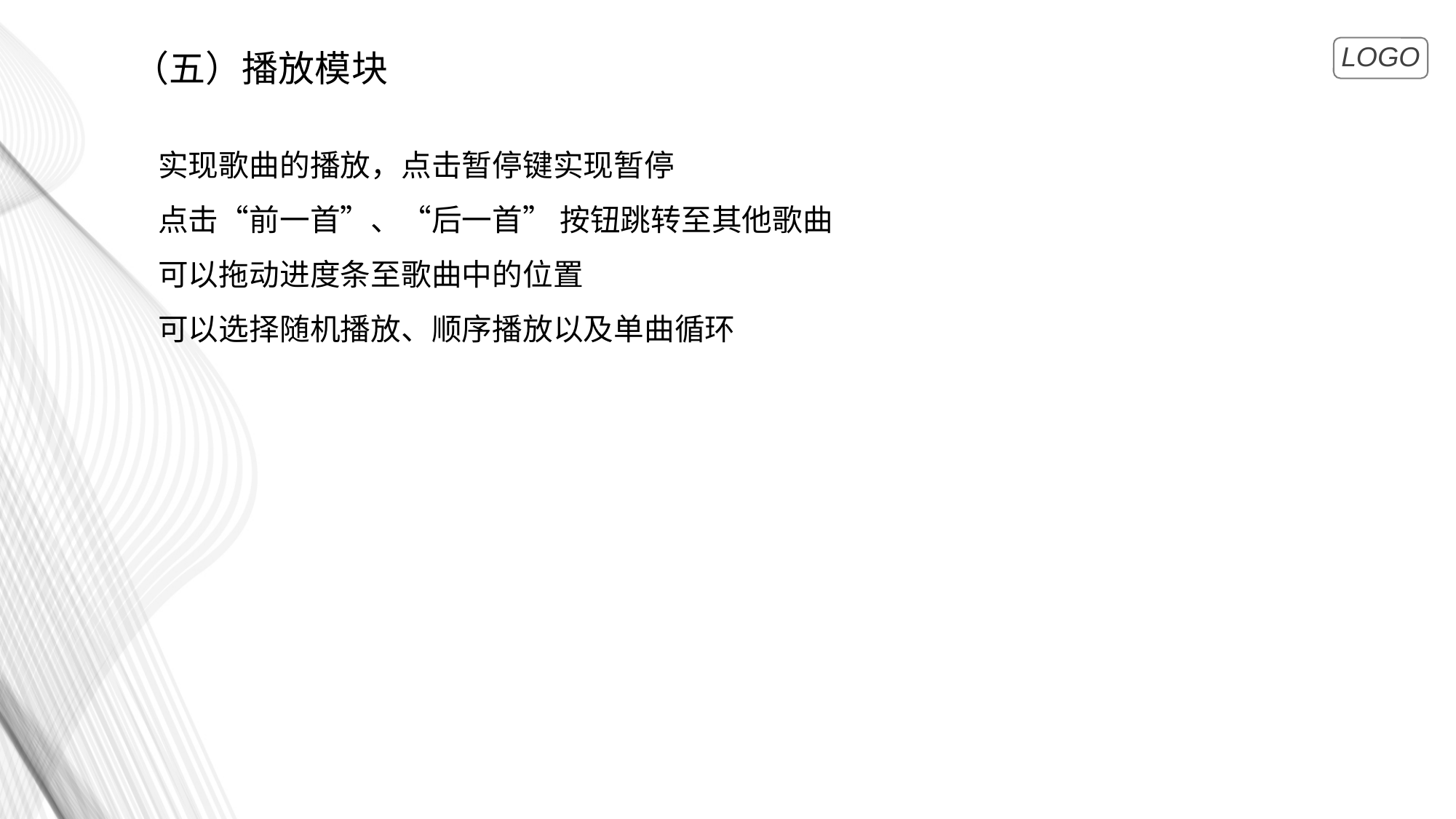

（五）播放模块
实现歌曲的播放，点击暂停键实现暂停
点击“前一首”、“后一首” 按钮跳转至其他歌曲
可以拖动进度条至歌曲中的位置
可以选择随机播放、顺序播放以及单曲循环